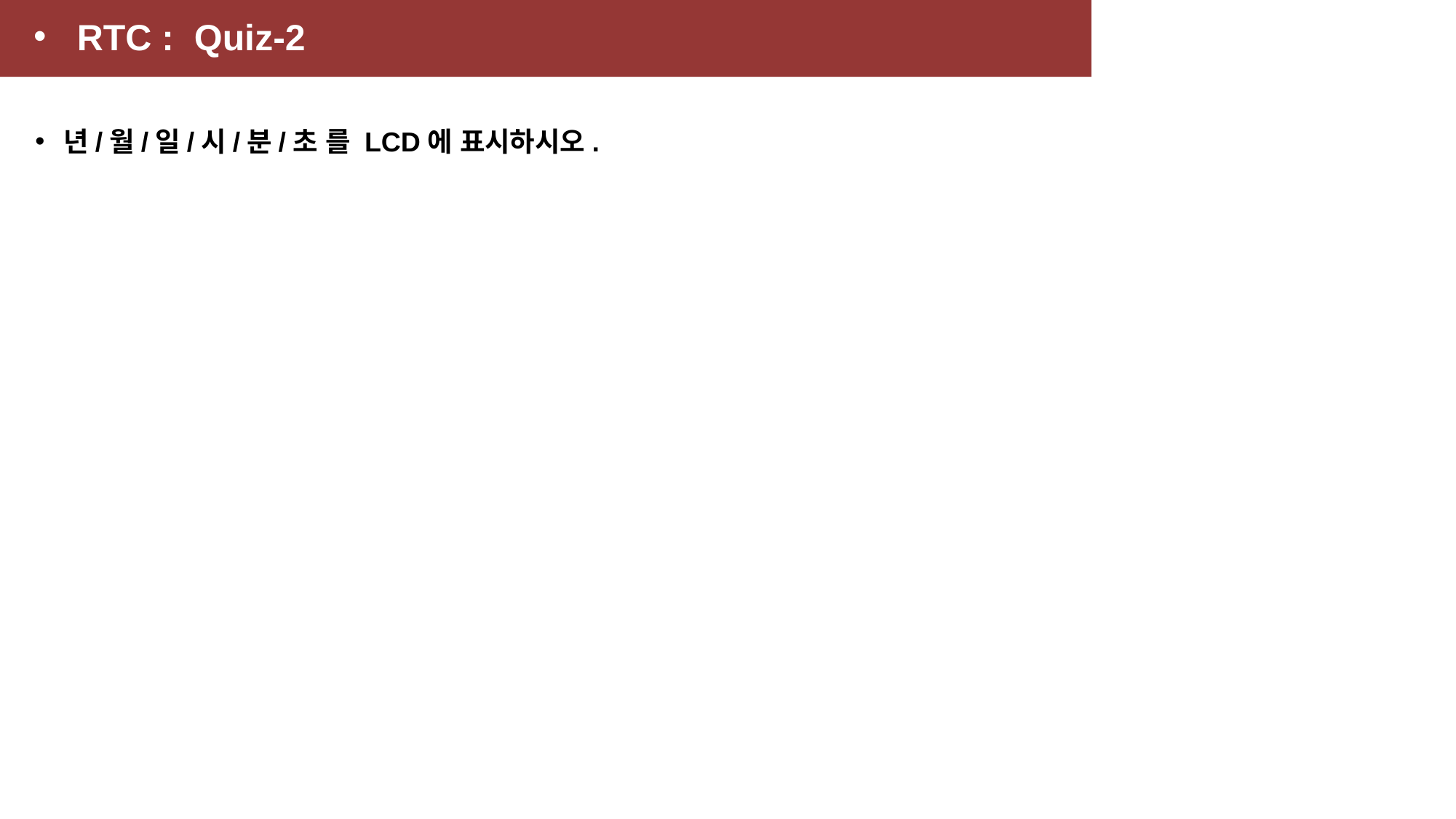

RTC :  Quiz-2
  년/월/일/시/분/초 를 LCD에 표시하시오.